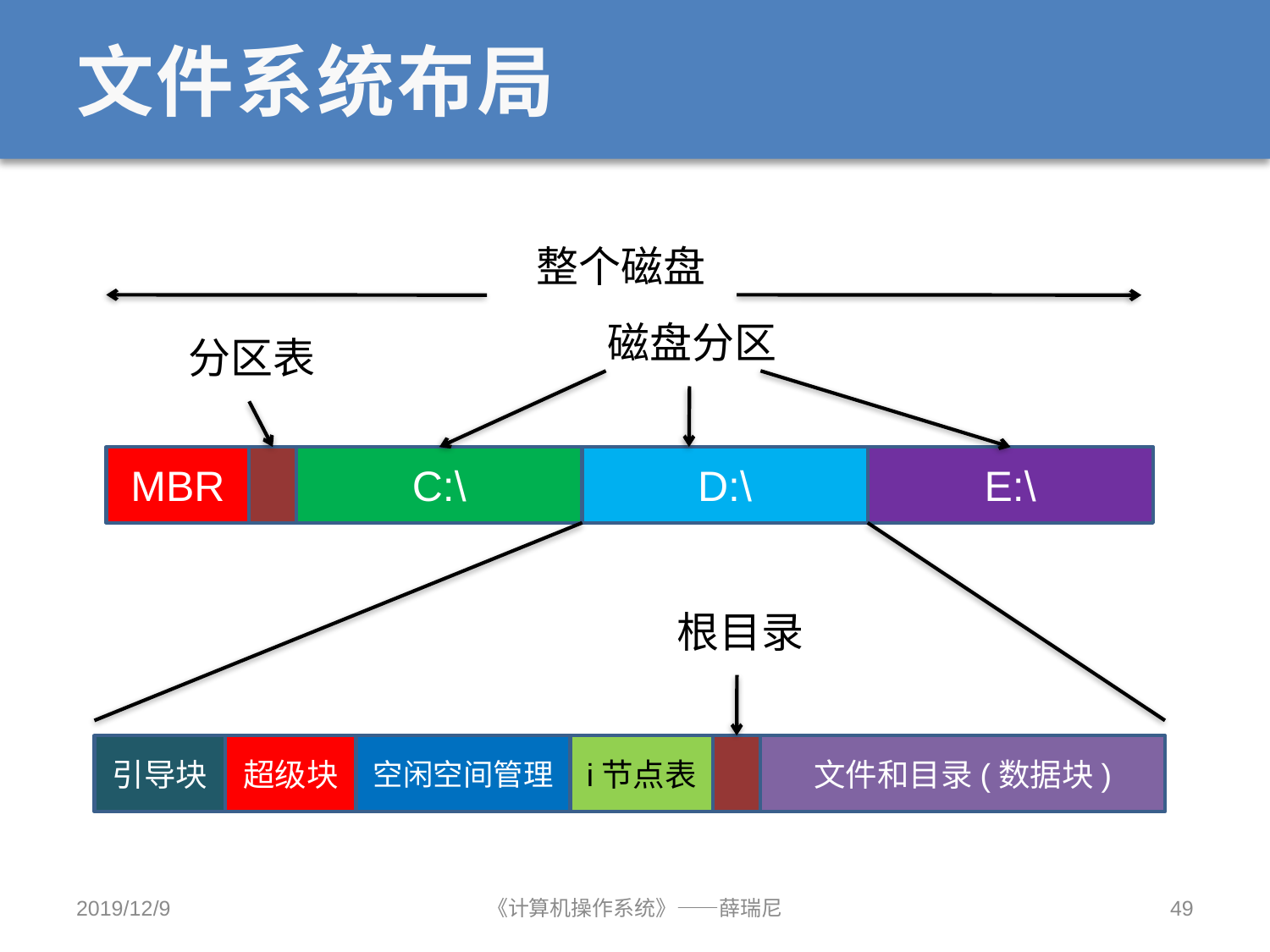

# 文件系统布局
整个磁盘
磁盘分区
分区表
MBR

C:\
D:\
E:\
根目录
引导块
超级块
空闲空间管理
i节点表

文件和目录(数据块)
2019/12/9
《计算机操作系统》——薛瑞尼
49